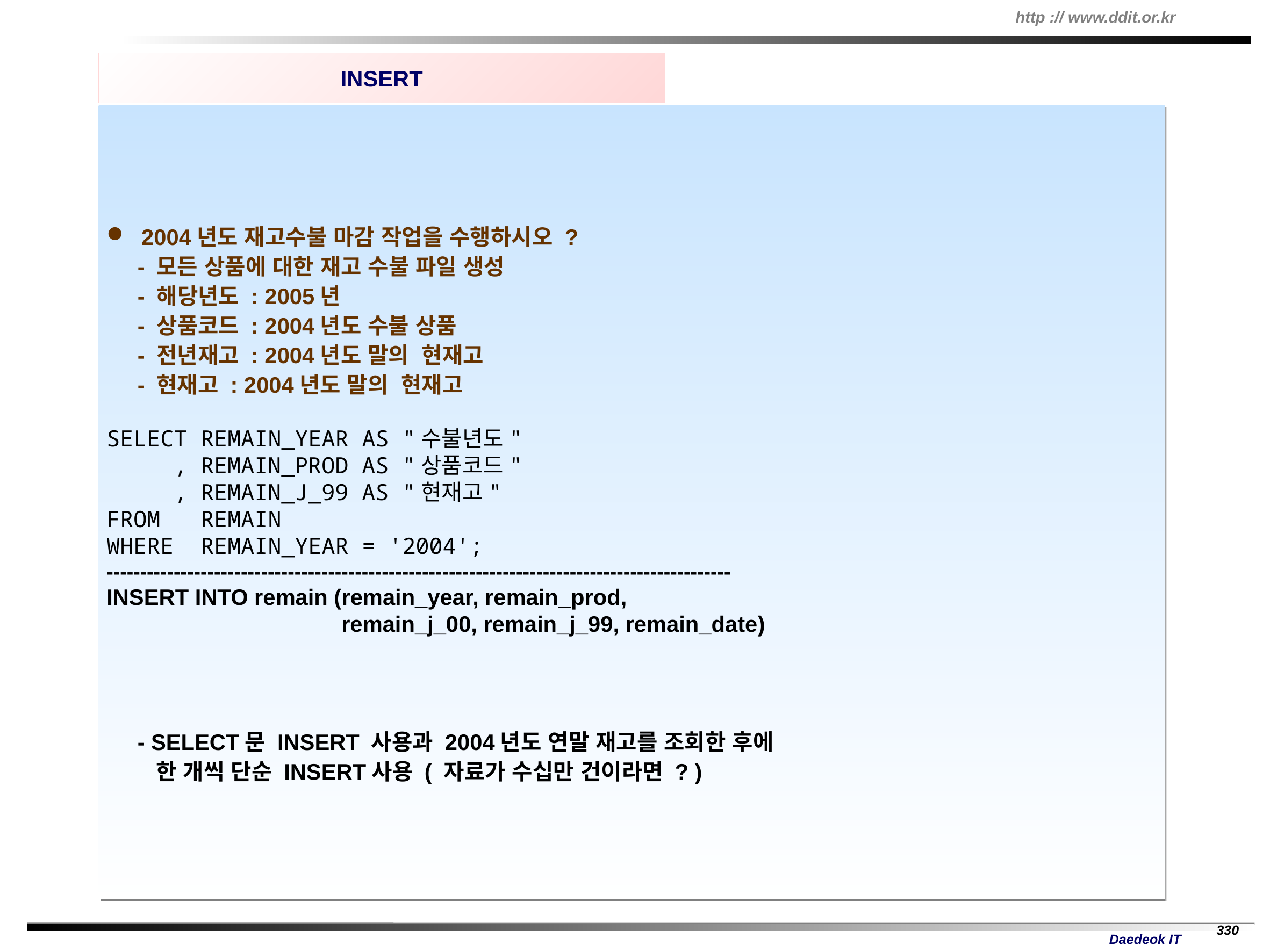

INSERT
  2004년도 재고수불 마감 작업을 수행하시오 ?
     - 모든 상품에 대한 재고 수불 파일 생성
     - 해당년도 : 2005년
     - 상품코드 : 2004년도 수불 상품
     - 전년재고 : 2004년도 말의  현재고
     - 현재고 : 2004년도 말의  현재고

SELECT REMAIN_YEAR AS "수불년도"
     , REMAIN_PROD AS "상품코드"
     , REMAIN_J_99 AS "현재고"
FROM   REMAIN
WHERE  REMAIN_YEAR = '2004';
---------------------------------------------------------------------------------------------
INSERT INTO remain (remain_year, remain_prod,
                                      remain_j_00, remain_j_99, remain_date)

     - SELECT문 INSERT 사용과 2004년도 연말 재고를 조회한 후에
       한 개씩 단순 INSERT사용 ( 자료가 수십만 건이라면 ? )